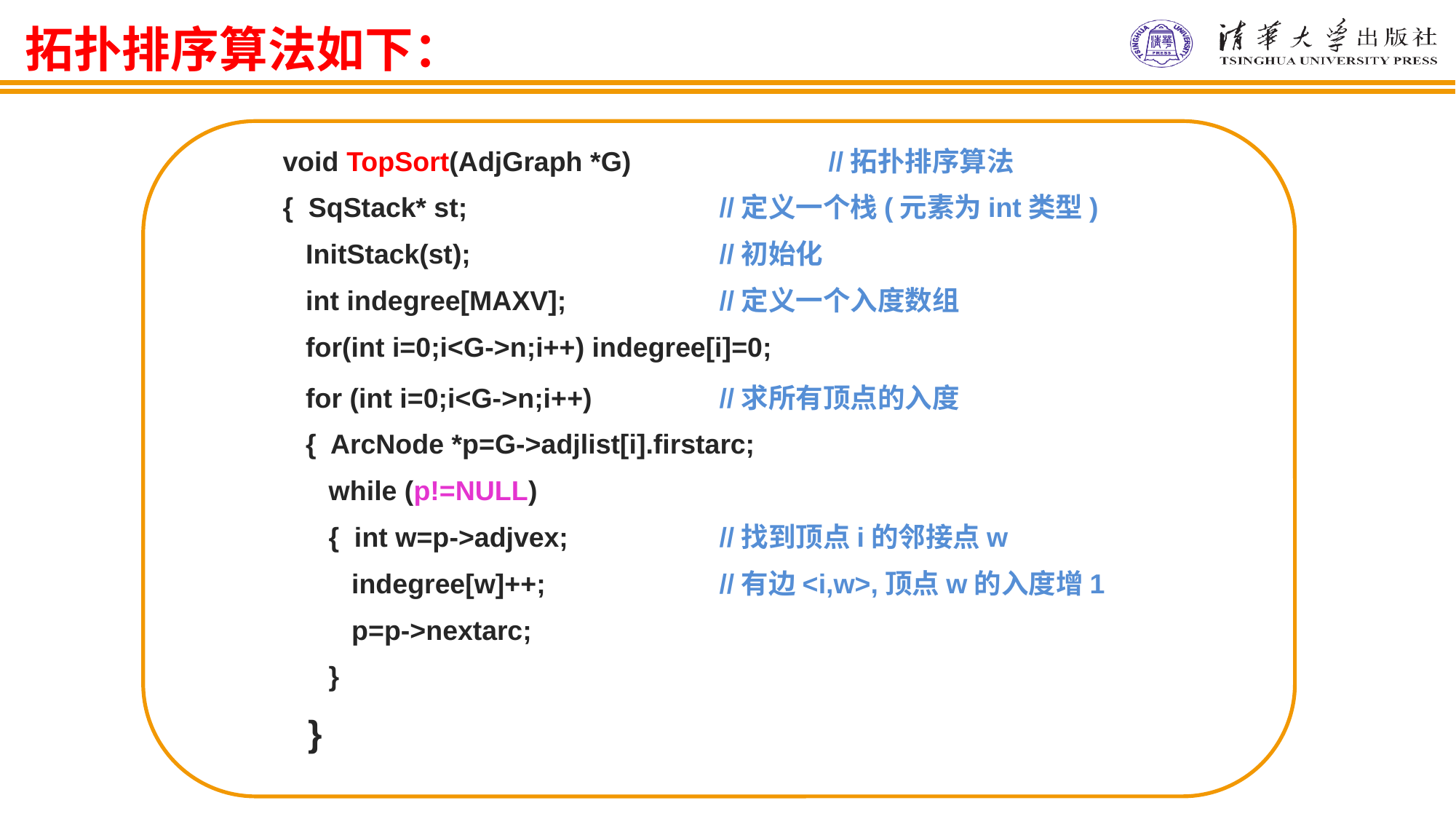

拓扑排序算法如下：

void TopSort(AdjGraph *G)		//拓扑排序算法
{  SqStack* st;			//定义一个栈(元素为int类型)
   InitStack(st);			//初始化
   int indegree[MAXV];		//定义一个入度数组
   for(int i=0;i<G->n;i++) indegree[i]=0;
   for (int i=0;i<G->n;i++) 		//求所有顶点的入度
   {  ArcNode *p=G->adjlist[i].firstarc;
      while (p!=NULL)
      {  int w=p->adjvex;		//找到顶点i的邻接点w
         indegree[w]++;		//有边<i,w>,顶点w的入度增1
         p=p->nextarc;
      }
   }